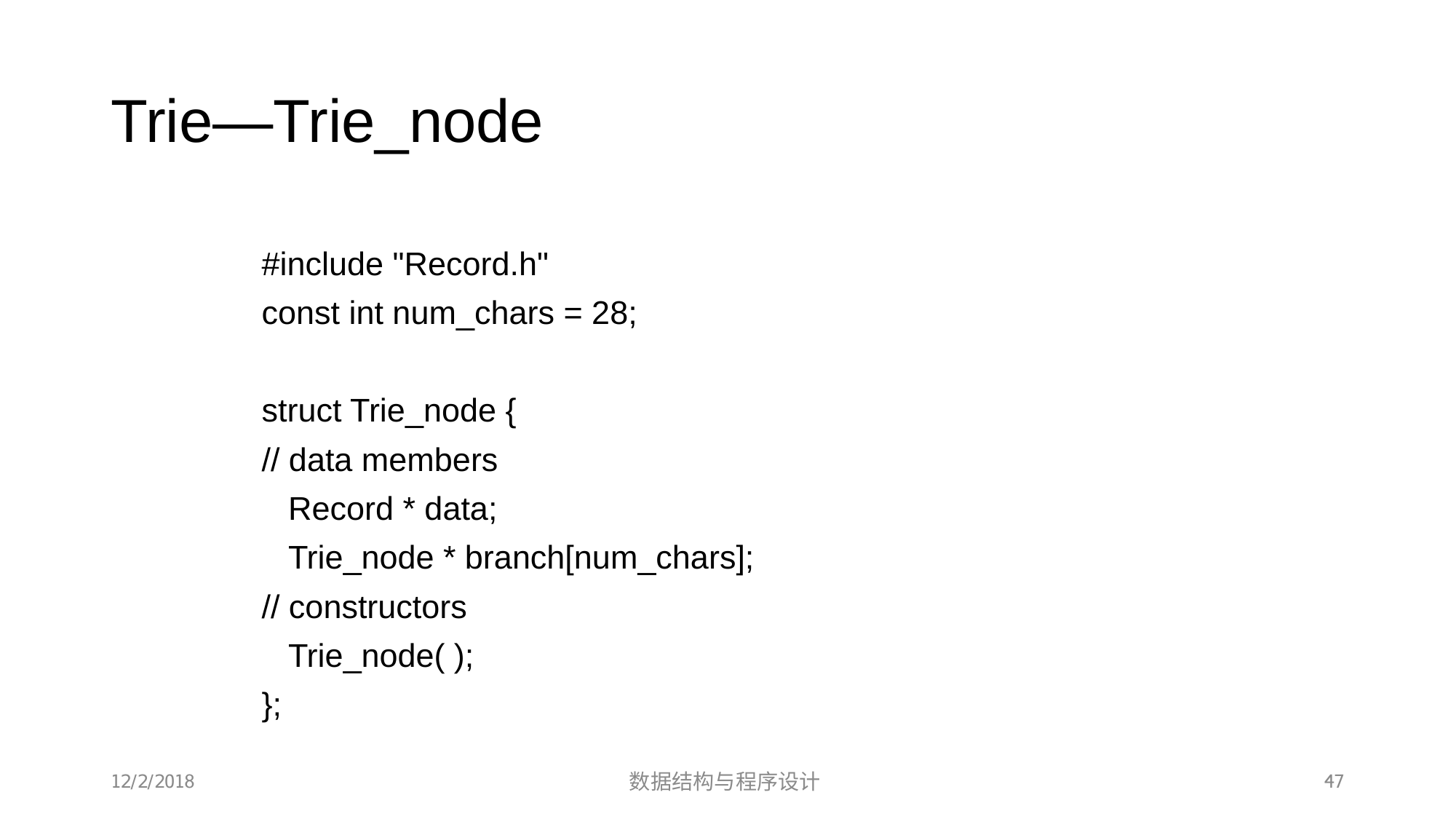

# Trie—Trie_node
#include "Record.h"
const int num_chars = 28;

struct Trie_node {
// data members
	Record * data;
	Trie_node * branch[num_chars];
// constructors
	Trie_node( );
};
12/2/2018
数据结构与程序设计
47